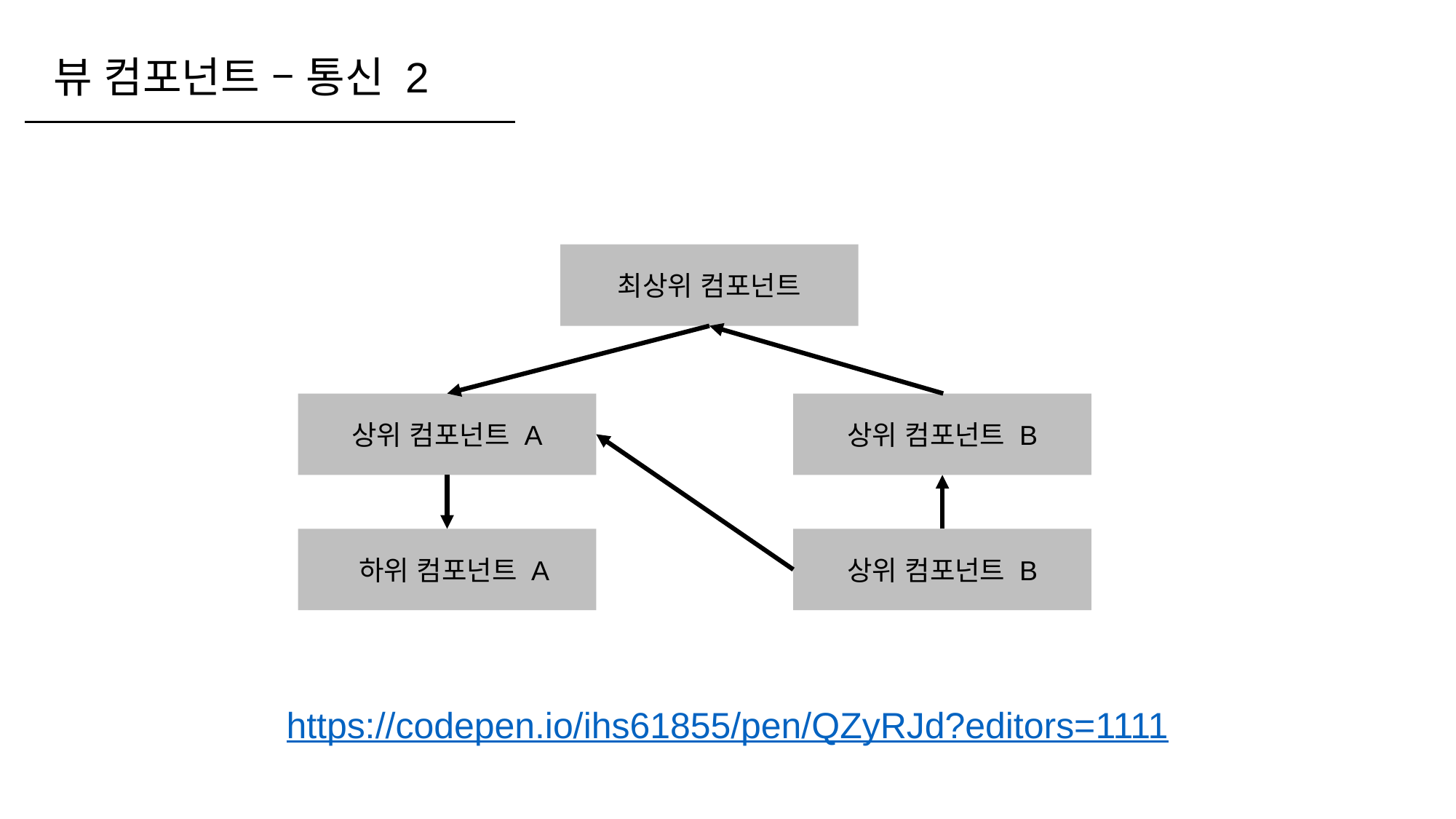

뷰 컴포넌트 – 통신 2
최상위 컴포넌트
상위 컴포넌트 A
상위 컴포넌트 B
 하위 컴포넌트 A
상위 컴포넌트 B
https://codepen.io/ihs61855/pen/QZyRJd?editors=1111